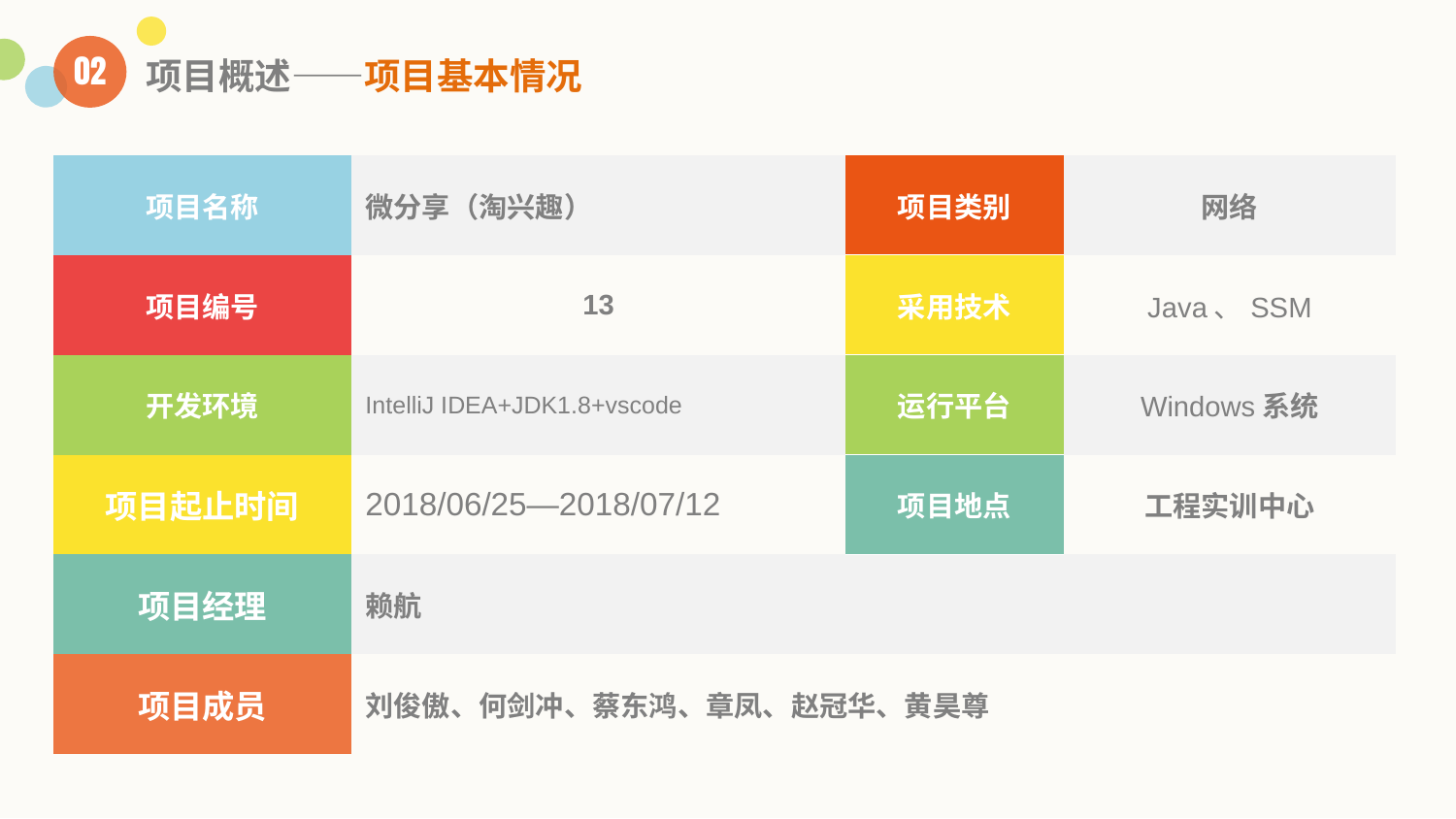

02

项目概述——项目基本情况

| 项目名称 | 微分享（淘兴趣） | 项目类别 | 网络 |
| --- | --- | --- | --- |
| 项目编号 | 13 | 采用技术 | Java、SSM |
| 开发环境 | IntelliJ IDEA+JDK1.8+vscode | 运行平台 | Windows系统 |
| 项目起止时间 | 2018/06/25—2018/07/12 | 项目地点 | 工程实训中心 |
| 项目经理 | 赖航 |  |  |
| 项目成员 | 刘俊傲、何剑冲、蔡东鸿、章凤、赵冠华、黄昊尊 |  |  |